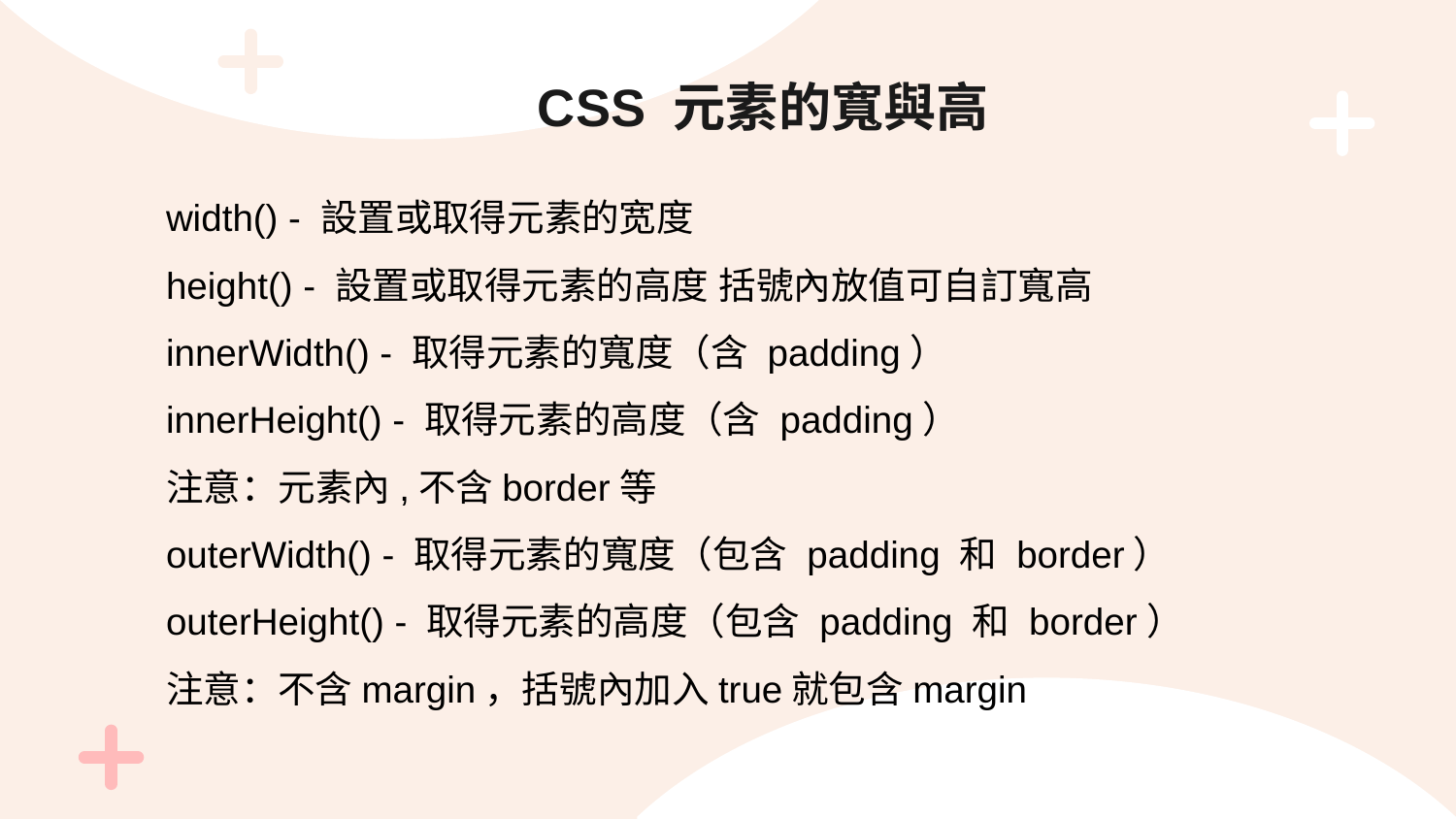

# CSS 元素的寬與高
width() - 設置或取得元素的宽度
height() - 設置或取得元素的高度 括號內放值可自訂寬高
innerWidth() - 取得元素的寬度（含 padding）
innerHeight() - 取得元素的高度（含 padding）
注意：元素內,不含border等
outerWidth() - 取得元素的寬度（包含 padding 和 border）
outerHeight() - 取得元素的高度（包含 padding 和 border）
注意：不含margin，括號內加入true就包含margin